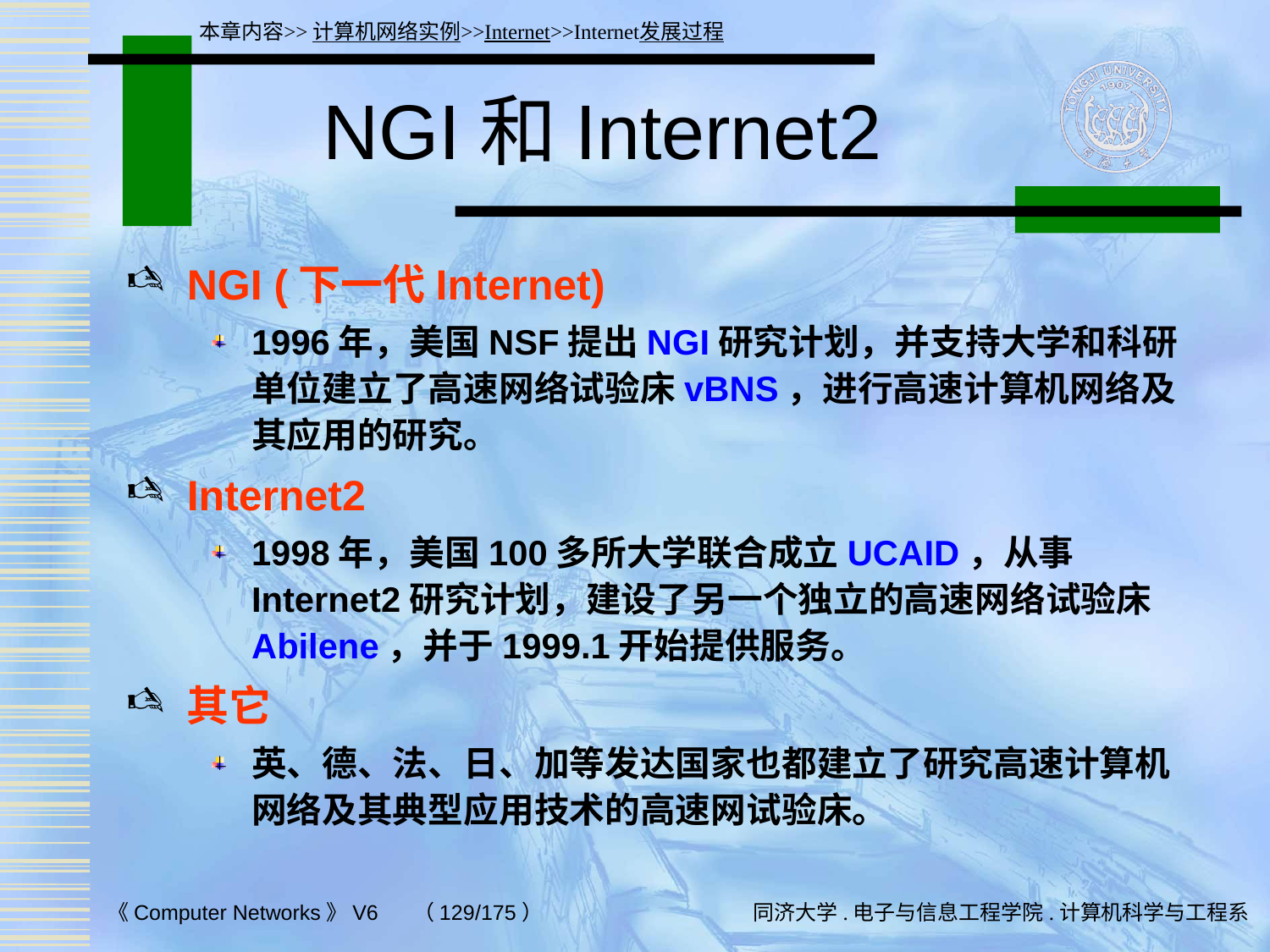

本章内容>>计算机网络实例>>Internet>>Internet发展过程
# NGI和Internet2
NGI (下一代Internet)
1996年，美国NSF提出NGI研究计划，并支持大学和科研单位建立了高速网络试验床vBNS，进行高速计算机网络及其应用的研究。
Internet2
1998年，美国100多所大学联合成立UCAID，从事Internet2研究计划，建设了另一个独立的高速网络试验床Abilene，并于1999.1开始提供服务。
其它
英、德、法、日、加等发达国家也都建立了研究高速计算机网络及其典型应用技术的高速网试验床。